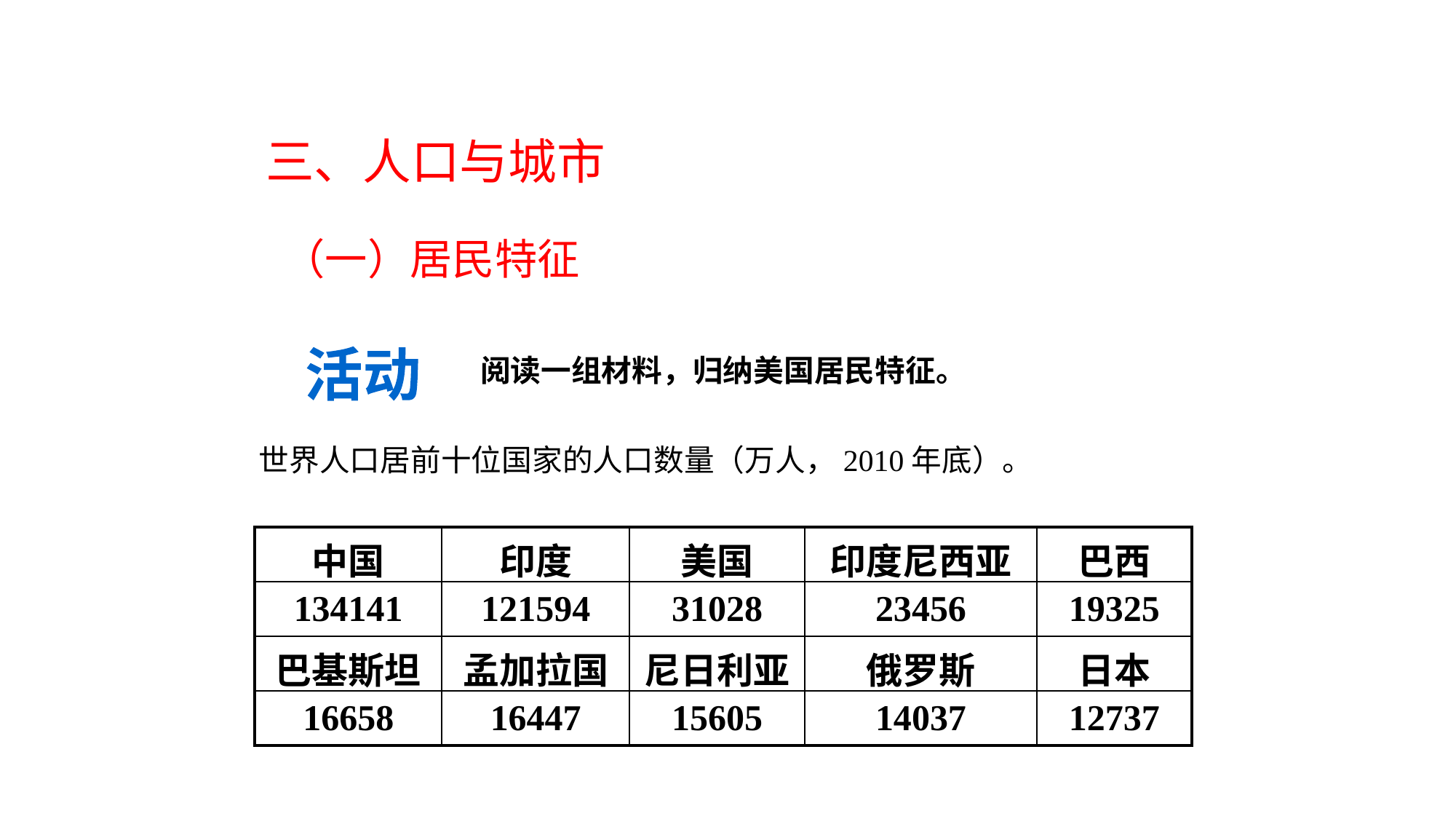

三、人口与城市
（一）居民特征
活动
阅读一组材料，归纳美国居民特征。
世界人口居前十位国家的人口数量（万人，2010年底）。
| 中国 | 印度 | 美国 | 印度尼西亚 | 巴西 |
| --- | --- | --- | --- | --- |
| 134141 | 121594 | 31028 | 23456 | 19325 |
| 巴基斯坦 | 孟加拉国 | 尼日利亚 | 俄罗斯 | 日本 |
| 16658 | 16447 | 15605 | 14037 | 12737 |